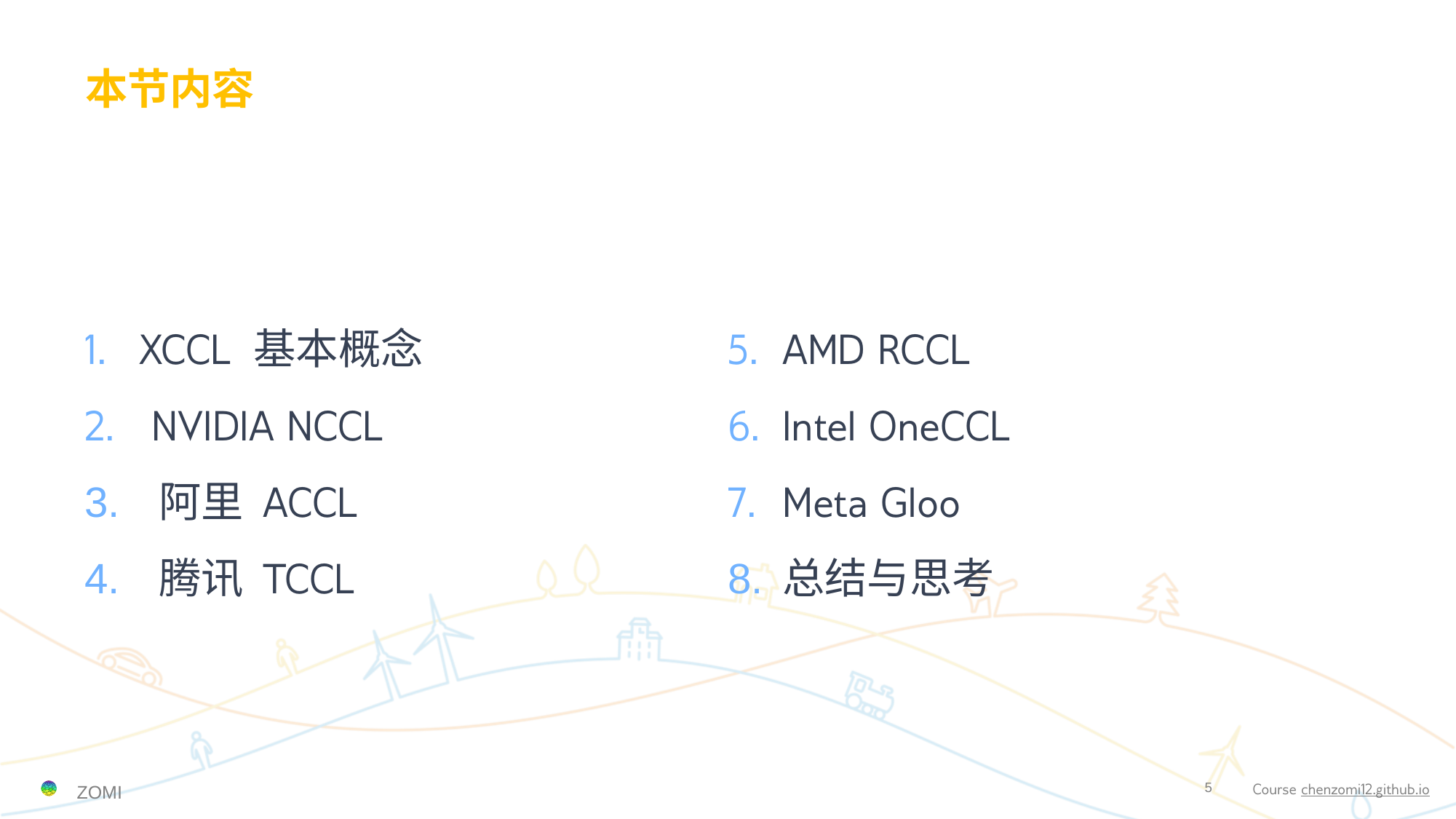

# 本节内容
XCCL 基本概念
 NVIDIA NCCL
 阿里 ACCL
 腾讯 TCCL
AMD RCCL
Intel OneCCL
Meta Gloo
总结与思考